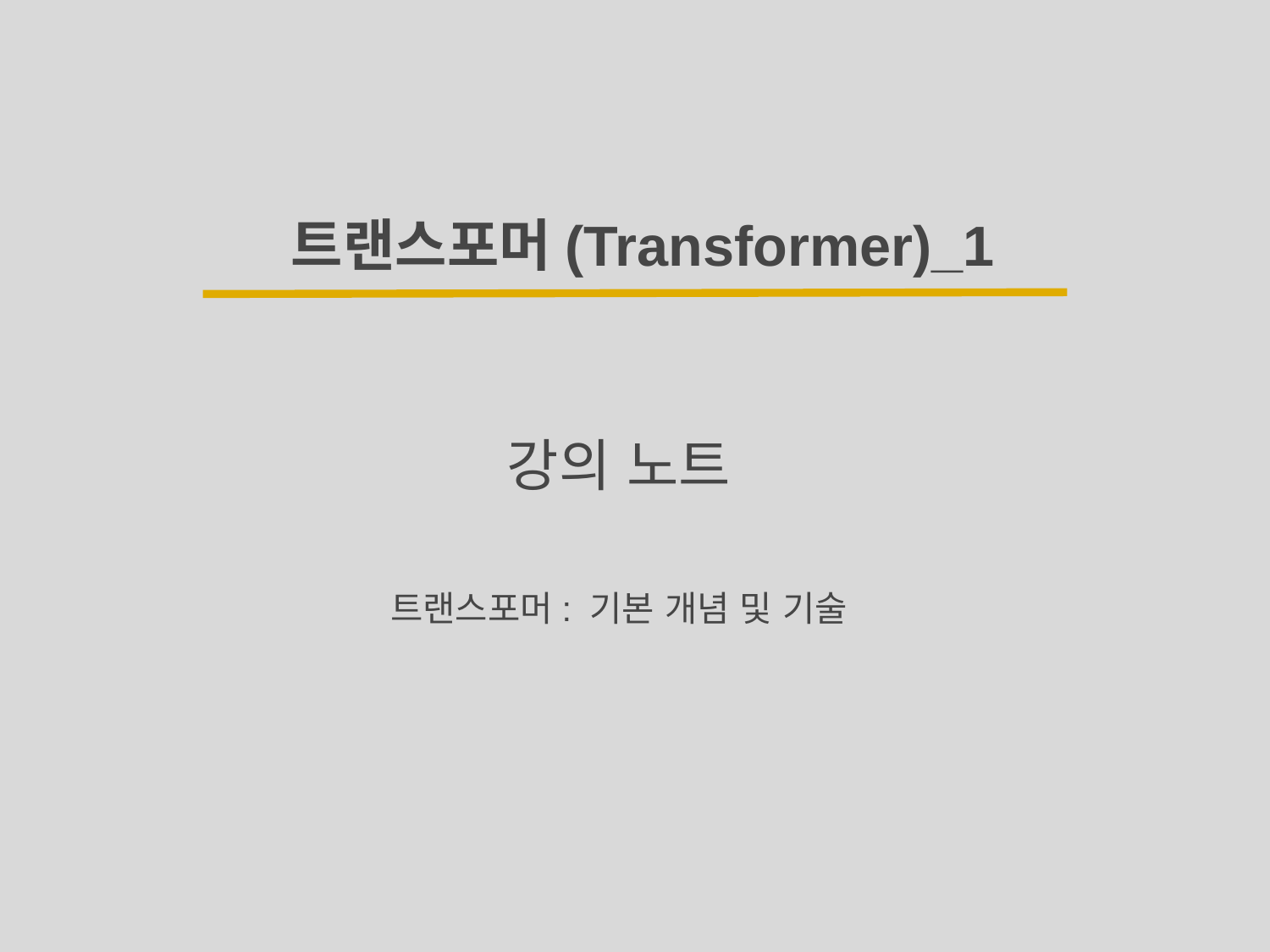

트랜스포머(Transformer)_1
강의 노트
트랜스포머: 기본 개념 및 기술